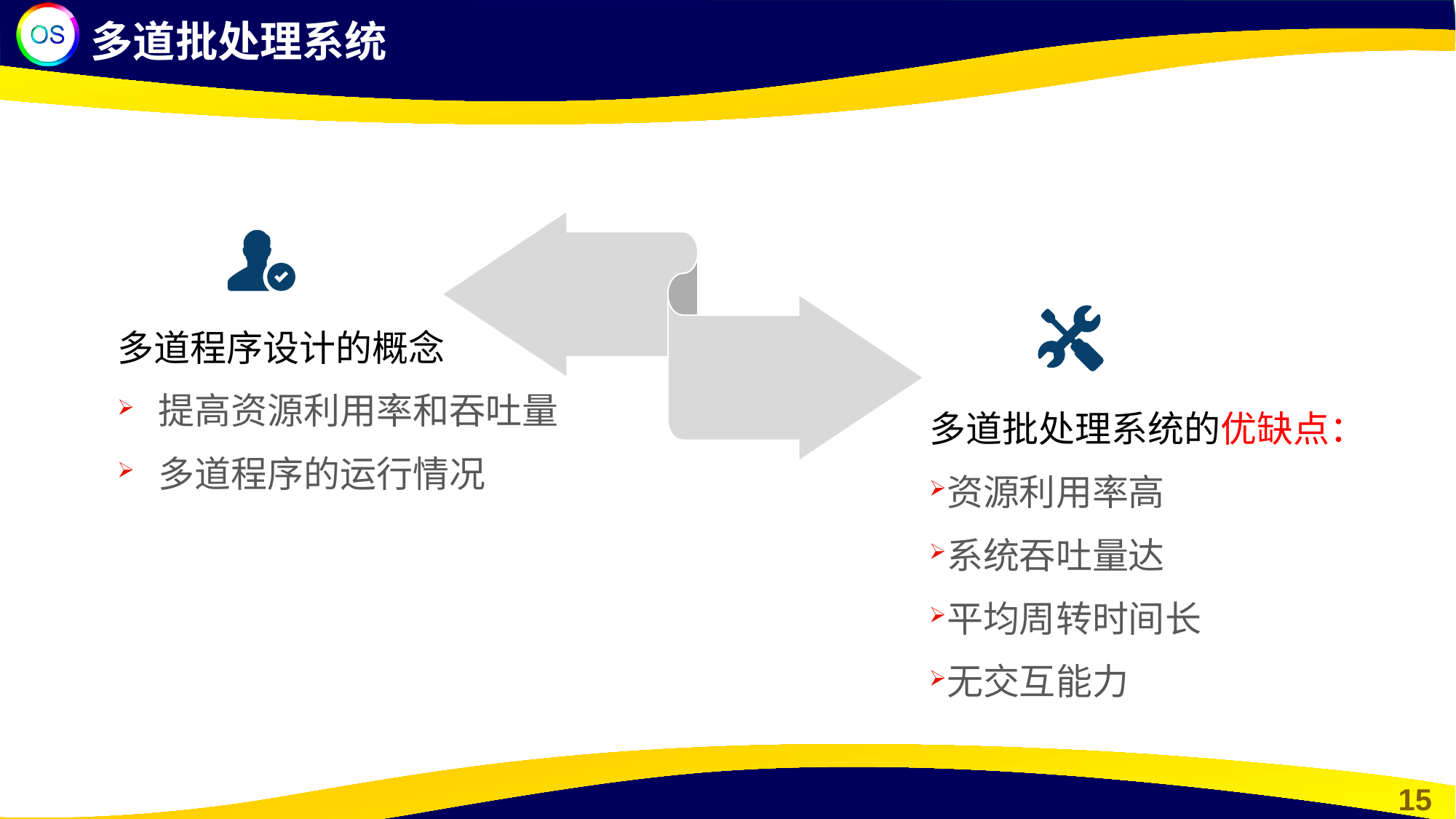

多道批处理系统

多道程序设计的概念
提高资源利用率和吞吐量
多道程序的运行情况

多道批处理系统的优缺点：
资源利用率高
系统吞吐量达
平均周转时间长
无交互能力